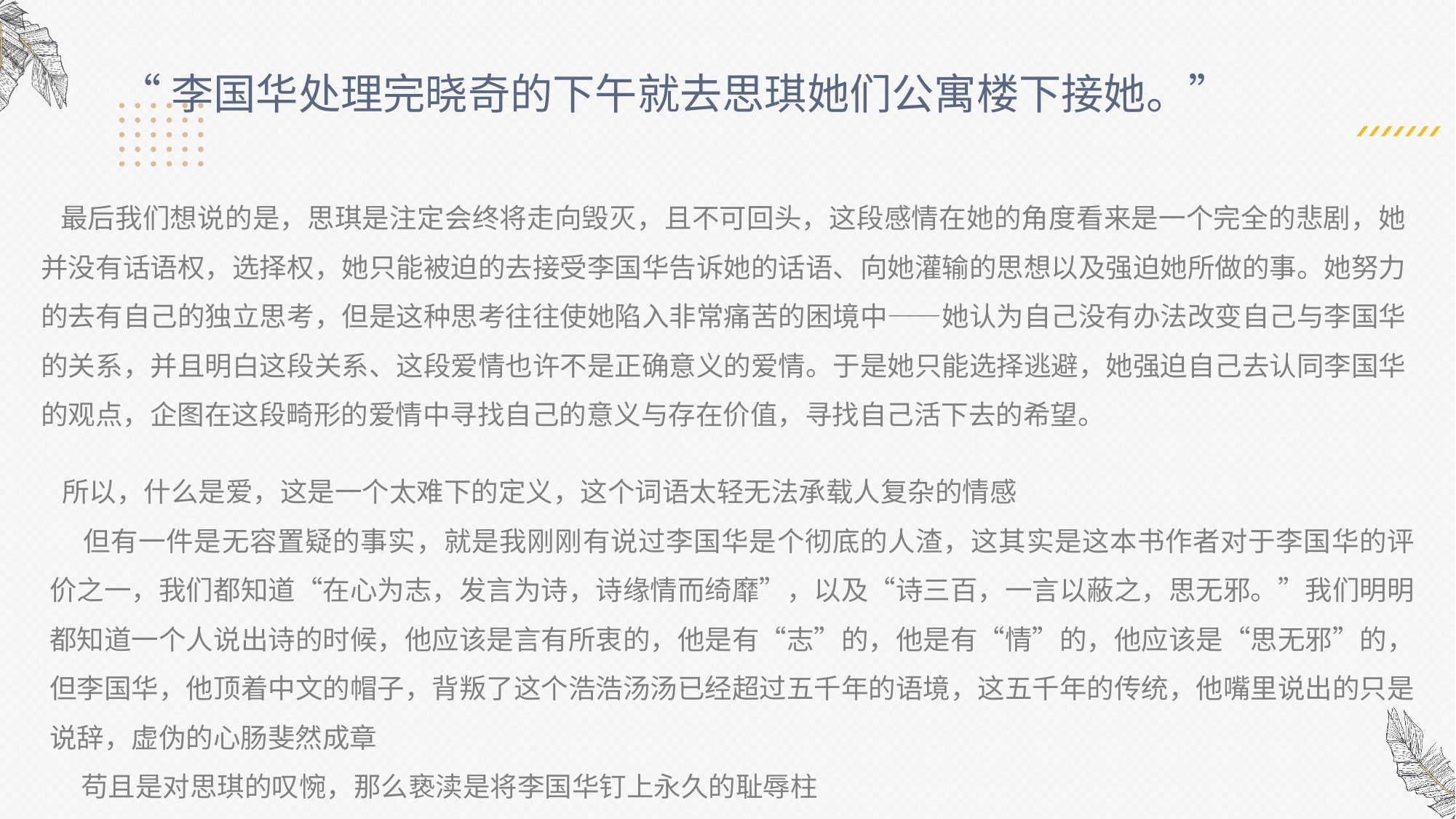

“李国华处理完晓奇的下午就去思琪她们公寓楼下接她。”

  最后我们想说的是，思琪是注定会终将走向毁灭，且不可回头，这段感情在她的角度看来是一个完全的悲剧，她并没有话语权，选择权，她只能被迫的去接受李国华告诉她的话语、向她灌输的思想以及强迫她所做的事。她努力的去有自己的独立思考，但是这种思考往往使她陷入非常痛苦的困境中——她认为自己没有办法改变自己与李国华的关系，并且明白这段关系、这段爱情也许不是正确意义的爱情。于是她只能选择逃避，她强迫自己去认同李国华的观点，企图在这段畸形的爱情中寻找自己的意义与存在价值，寻找自己活下去的希望。
 所以，什么是爱，这是一个太难下的定义，这个词语太轻无法承载人复杂的情感
    但有一件是无容置疑的事实，就是我刚刚有说过李国华是个彻底的人渣，这其实是这本书作者对于李国华的评价之一，我们都知道“在心为志，发言为诗，诗缘情而绮靡”，以及“诗三百，一言以蔽之，思无邪。”我们明明都知道一个人说出诗的时候，他应该是言有所衷的，他是有“志”的，他是有“情”的，他应该是“思无邪”的，但李国华，他顶着中文的帽子，背叛了这个浩浩汤汤已经超过五千年的语境，这五千年的传统，他嘴里说出的只是说辞，虚伪的心肠斐然成章
    苟且是对思琪的叹惋，那么亵渎是将李国华钉上永久的耻辱柱